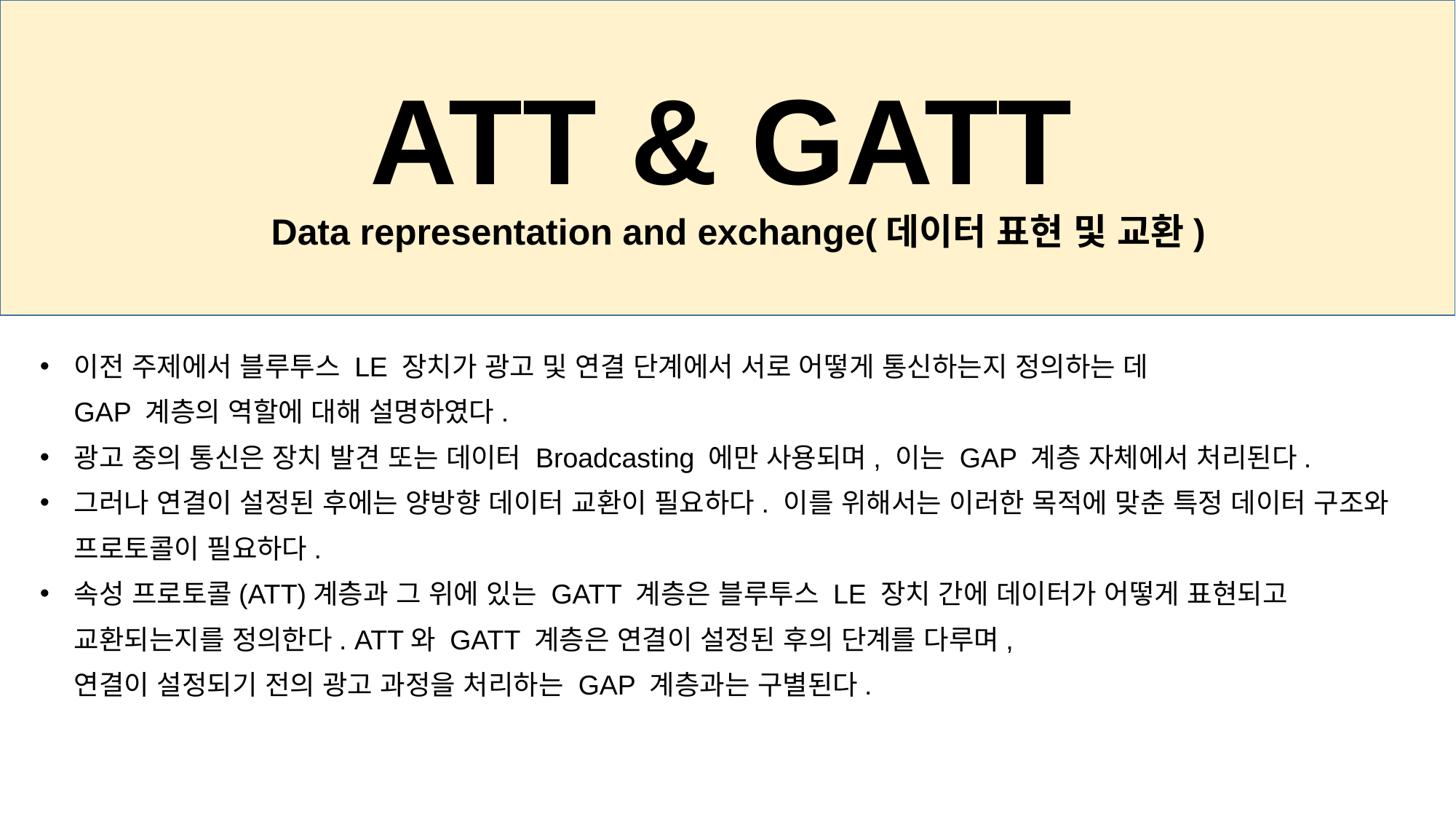

ATT & GATT
Data representation and exchange(데이터 표현 및 교환)
이전 주제에서 블루투스 LE 장치가 광고 및 연결 단계에서 서로 어떻게 통신하는지 정의하는 데
GAP 계층의 역할에 대해 설명하였다.
광고 중의 통신은 장치 발견 또는 데이터 Broadcasting 에만 사용되며, 이는 GAP 계층 자체에서 처리된다.
그러나 연결이 설정된 후에는 양방향 데이터 교환이 필요하다. 이를 위해서는 이러한 목적에 맞춘 특정 데이터 구조와 프로토콜이 필요하다.
속성 프로토콜(ATT)계층과 그 위에 있는 GATT 계층은 블루투스 LE 장치 간에 데이터가 어떻게 표현되고
교환되는지를 정의한다. ATT와 GATT 계층은 연결이 설정된 후의 단계를 다루며,
연결이 설정되기 전의 광고 과정을 처리하는 GAP 계층과는 구별된다.